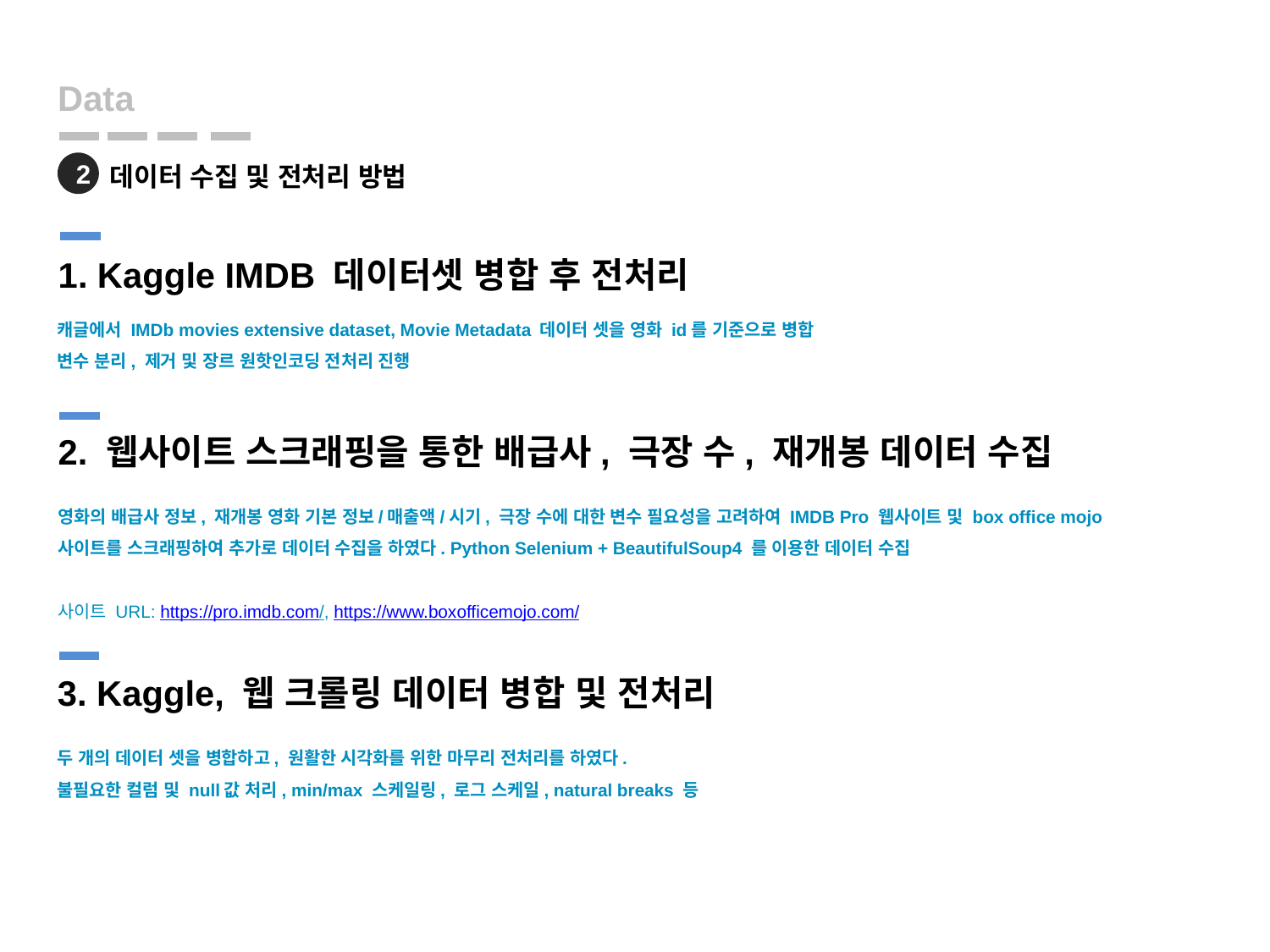

# Data
2
데이터 수집 및 전처리 방법
1. Kaggle IMDB 데이터셋 병합 후 전처리

캐글에서 IMDb movies extensive dataset, Movie Metadata 데이터 셋을 영화 id를 기준으로 병합
변수 분리, 제거 및 장르 원핫인코딩 전처리 진행
2. 웹사이트 스크래핑을 통한 배급사, 극장 수, 재개봉 데이터 수집
영화의 배급사 정보, 재개봉 영화 기본 정보/매출액/시기, 극장 수에 대한 변수 필요성을 고려하여 IMDB Pro 웹사이트 및 box office mojo 사이트를 스크래핑하여 추가로 데이터 수집을 하였다. Python Selenium + BeautifulSoup4 를 이용한 데이터 수집

사이트 URL: https://pro.imdb.com/, https://www.boxofficemojo.com/

3. Kaggle, 웹 크롤링 데이터 병합 및 전처리
두 개의 데이터 셋을 병합하고, 원활한 시각화를 위한 마무리 전처리를 하였다.
불필요한 컬럼 및 null값 처리, min/max 스케일링, 로그 스케일, natural breaks 등